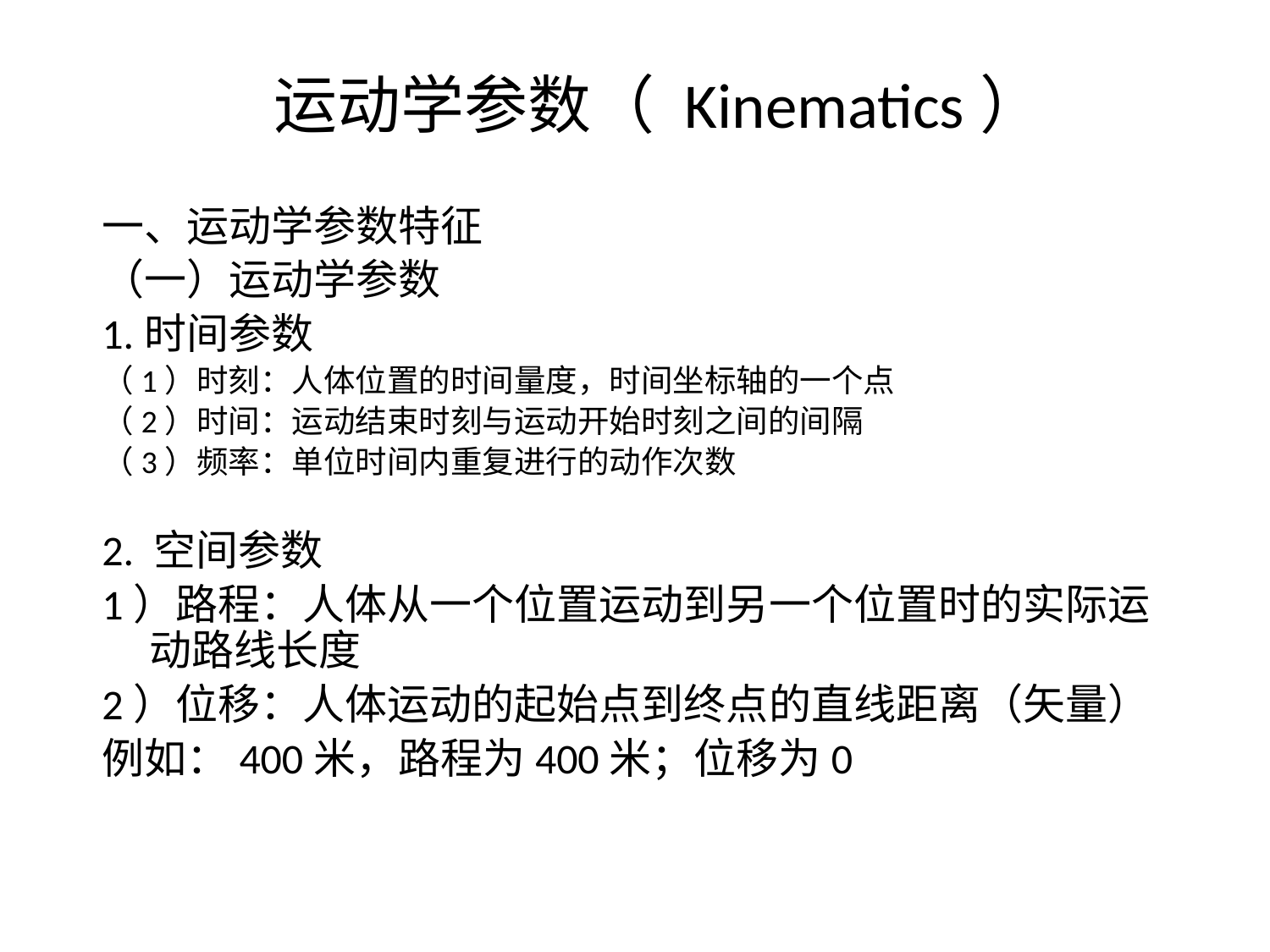

运动学参数（ Kinematics）
一、运动学参数特征
（一）运动学参数
1.时间参数
（1）时刻：人体位置的时间量度，时间坐标轴的一个点
（2）时间：运动结束时刻与运动开始时刻之间的间隔
（3）频率：单位时间内重复进行的动作次数

2. 空间参数
1）路程：人体从一个位置运动到另一个位置时的实际运动路线长度
2）位移：人体运动的起始点到终点的直线距离（矢量）
例如：400米，路程为400米；位移为0